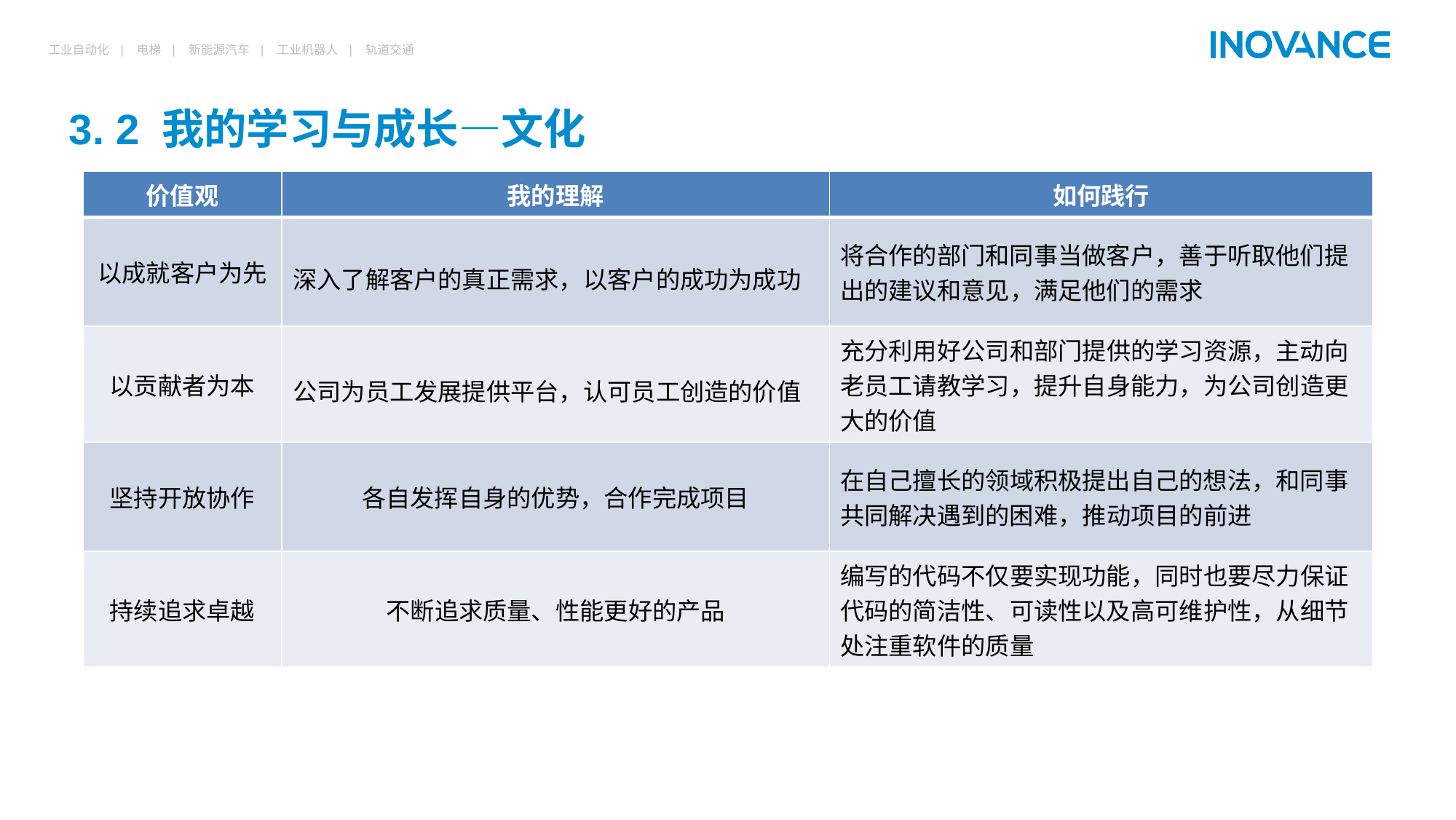

# 3. 2 我的学习与成长—文化
| 价值观 | 我的理解 | 如何践行 |
| --- | --- | --- |
| 以成就客户为先 | 深入了解客户的真正需求，以客户的成功为成功 | 将合作的部门和同事当做客户，善于听取他们提出的建议和意见，满足他们的需求 |
| 以贡献者为本 | 公司为员工发展提供平台，认可员工创造的价值 | 充分利用好公司和部门提供的学习资源，主动向老员工请教学习，提升自身能力，为公司创造更大的价值 |
| 坚持开放协作 | 各自发挥自身的优势，合作完成项目 | 在自己擅长的领域积极提出自己的想法，和同事共同解决遇到的困难，推动项目的前进 |
| 持续追求卓越 | 不断追求质量、性能更好的产品 | 编写的代码不仅要实现功能，同时也要尽力保证代码的简洁性、可读性以及高可维护性，从细节处注重软件的质量 |